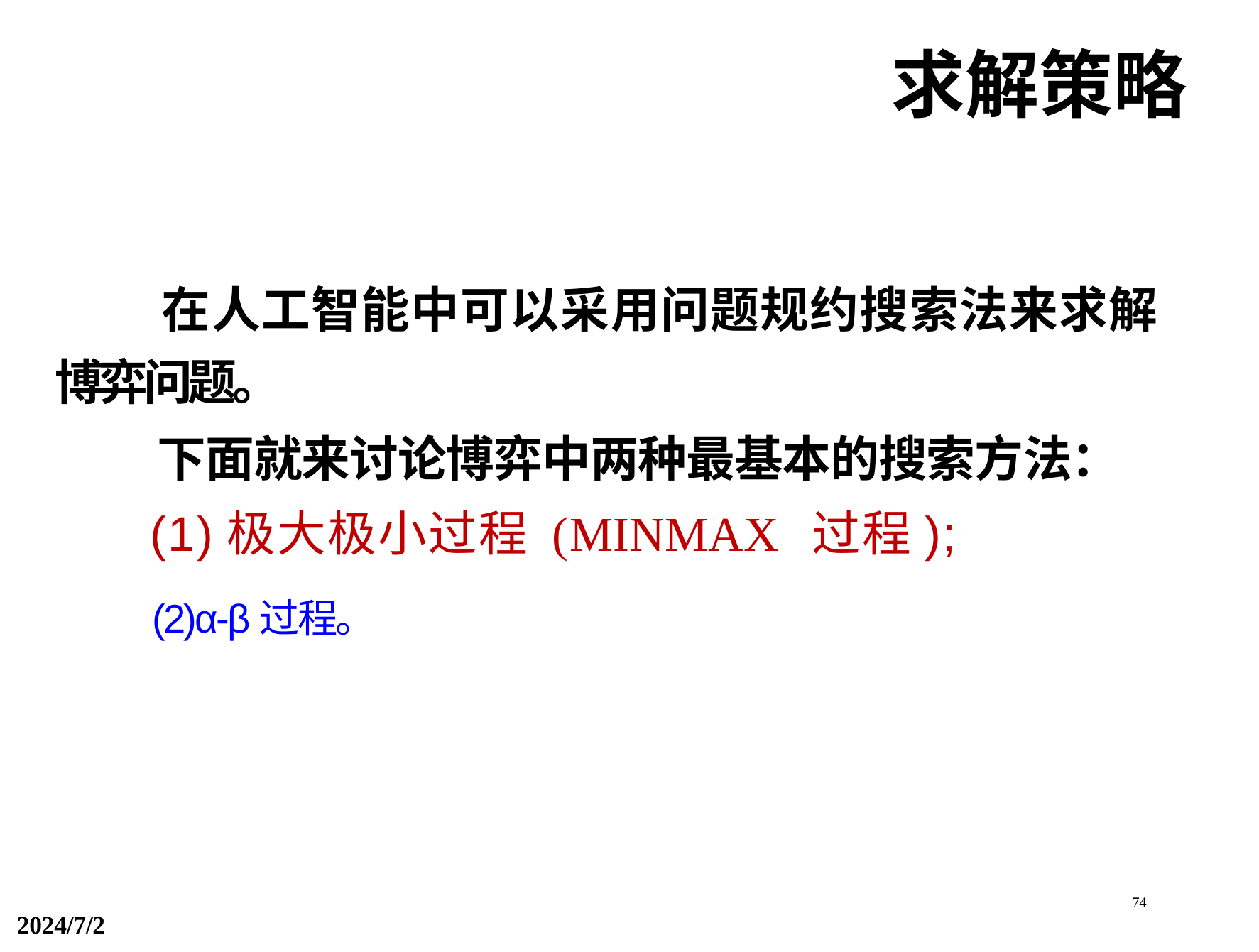

求解策略

在人工智能中可以采用问题规约搜索法来求解
博弈问题。
下面就来讨论博弈中两种最基本的搜索方法：
(1)极大极小过程 (MINMAX 过程);

(2)α-β过程。

74
2024/7/2